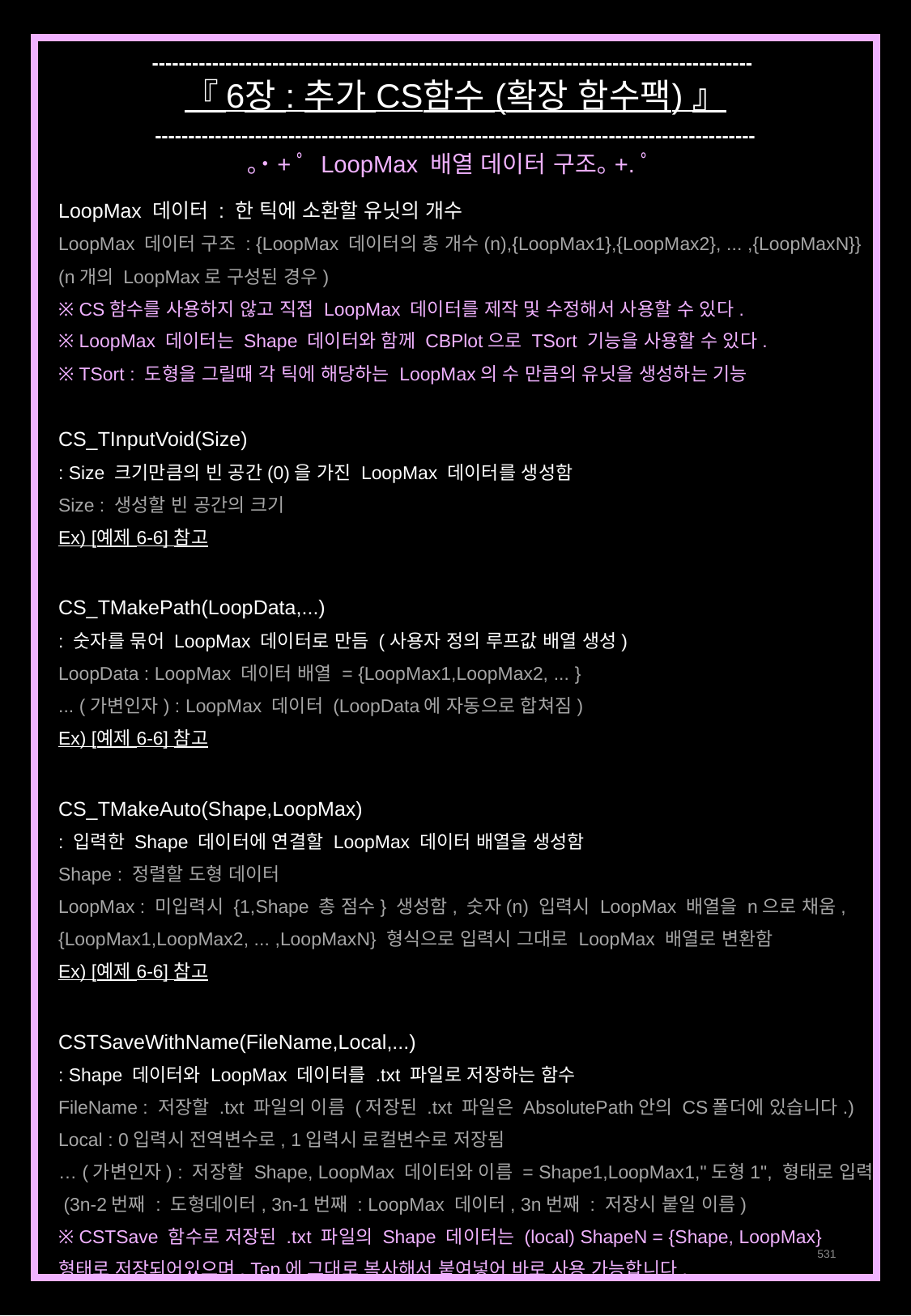

------------------------------------------------------------------------------------------
『 6장 : 추가 CS함수 (확장 함수팩) 』
------------------------------------------------------------------------------------------
｡˙+ﾟ LoopMax 배열 데이터 구조｡+.ﾟ
LoopMax 데이터 : 한 틱에 소환할 유닛의 개수
LoopMax 데이터 구조 : {LoopMax 데이터의 총 개수(n),{LoopMax1},{LoopMax2}, ... ,{LoopMaxN}}
(n개의 LoopMax로 구성된 경우)
※ CS함수를 사용하지 않고 직접 LoopMax 데이터를 제작 및 수정해서 사용할 수 있다.
※ LoopMax 데이터는 Shape 데이터와 함께 CBPlot으로 TSort 기능을 사용할 수 있다.
※ TSort : 도형을 그릴때 각 틱에 해당하는 LoopMax의 수 만큼의 유닛을 생성하는 기능

CS_TInputVoid(Size)
: Size 크기만큼의 빈 공간(0)을 가진 LoopMax 데이터를 생성함
Size : 생성할 빈 공간의 크기
Ex) [예제 6-6] 참고

CS_TMakePath(LoopData,...)
: 숫자를 묶어 LoopMax 데이터로 만듬 (사용자 정의 루프값 배열 생성)
LoopData : LoopMax 데이터 배열 = {LoopMax1,LoopMax2, ... }
... (가변인자) : LoopMax 데이터 (LoopData에 자동으로 합쳐짐)
Ex) [예제 6-6] 참고

CS_TMakeAuto(Shape,LoopMax)
: 입력한 Shape 데이터에 연결할 LoopMax 데이터 배열을 생성함
Shape : 정렬할 도형 데이터
LoopMax : 미입력시 {1,Shape 총 점수} 생성함, 숫자(n) 입력시 LoopMax 배열을 n으로 채움,
{LoopMax1,LoopMax2, ... ,LoopMaxN} 형식으로 입력시 그대로 LoopMax 배열로 변환함
Ex) [예제 6-6] 참고

CSTSaveWithName(FileName,Local,...)
: Shape 데이터와 LoopMax 데이터를 .txt 파일로 저장하는 함수
FileName : 저장할 .txt 파일의 이름 (저장된 .txt 파일은 AbsolutePath안의 CS폴더에 있습니다.)
Local : 0입력시 전역변수로, 1입력시 로컬변수로 저장됨
… (가변인자) : 저장할 Shape, LoopMax 데이터와 이름 = Shape1,LoopMax1,"도형1", 형태로 입력
 (3n-2번째 : 도형데이터, 3n-1번째 : LoopMax 데이터, 3n번째 : 저장시 붙일 이름)
※ CSTSave 함수로 저장된 .txt 파일의 Shape 데이터는 (local) ShapeN = {Shape, LoopMax}
형태로 저장되어있으며, Tep에 그대로 복사해서 붙여넣어 바로 사용 가능합니다.

531